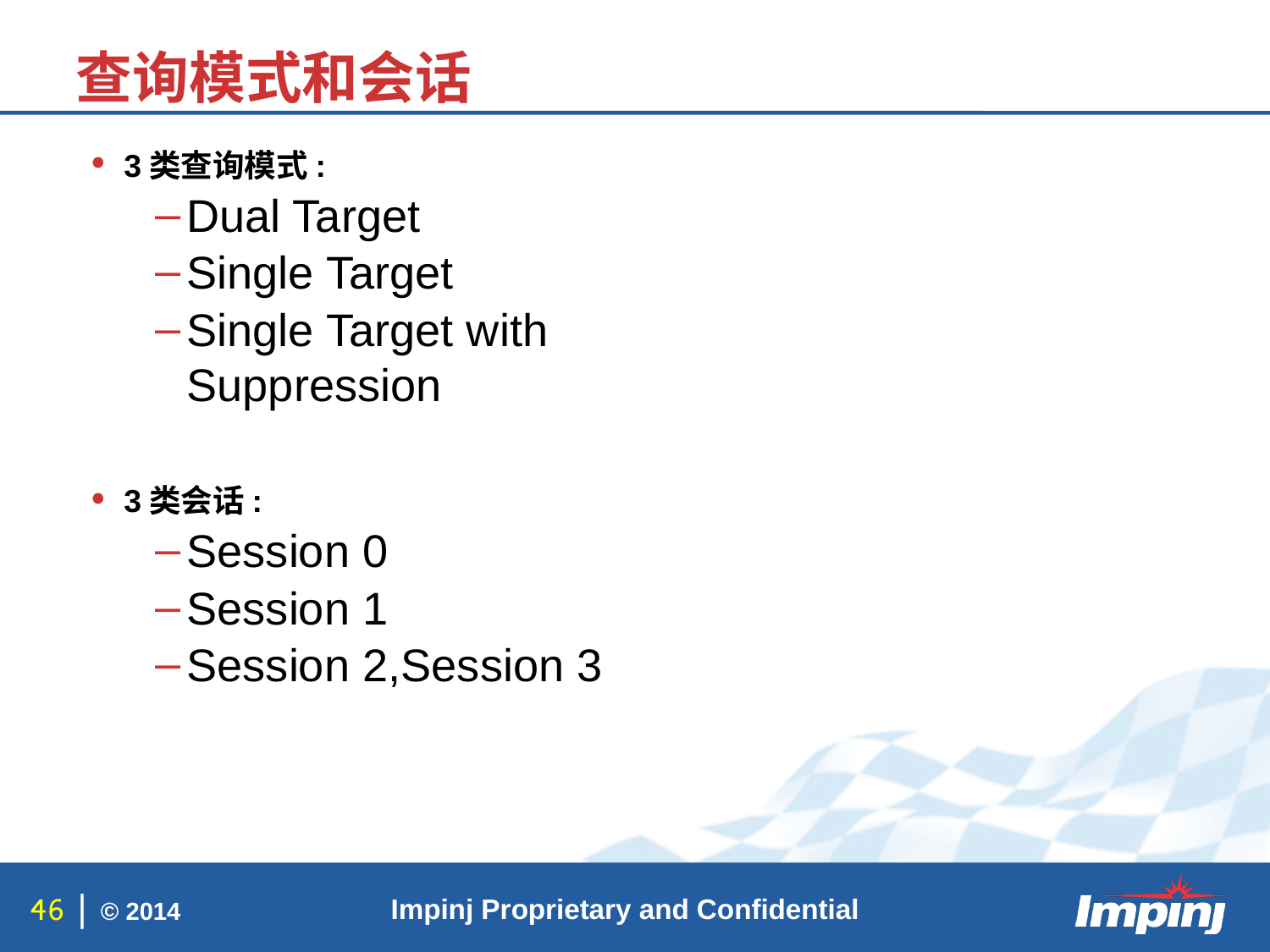

查询模式和会话
3类查询模式:
Dual Target
Single Target
Single Target with  Suppression

3类会话:
Session 0
Session 1
Session 2,Session 3